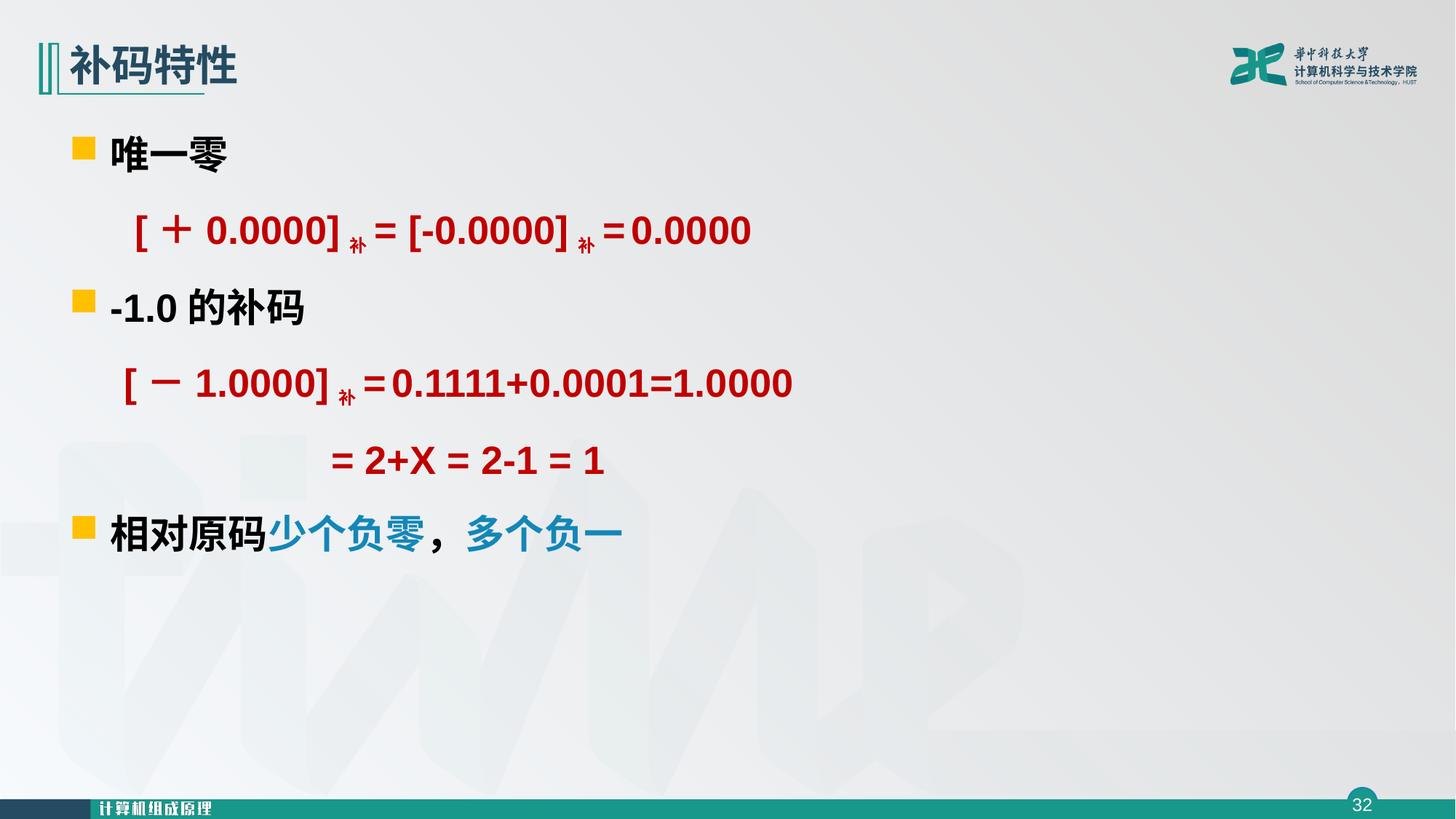

# 补码特性
唯一零
      [＋0.0000]补= [-0.0000]补= 0.0000
-1.0的补码
     [－1.0000]补= 0.1111+0.0001=1.0000
                        = 2+X = 2-1 = 1
相对原码少个负零，多个负一